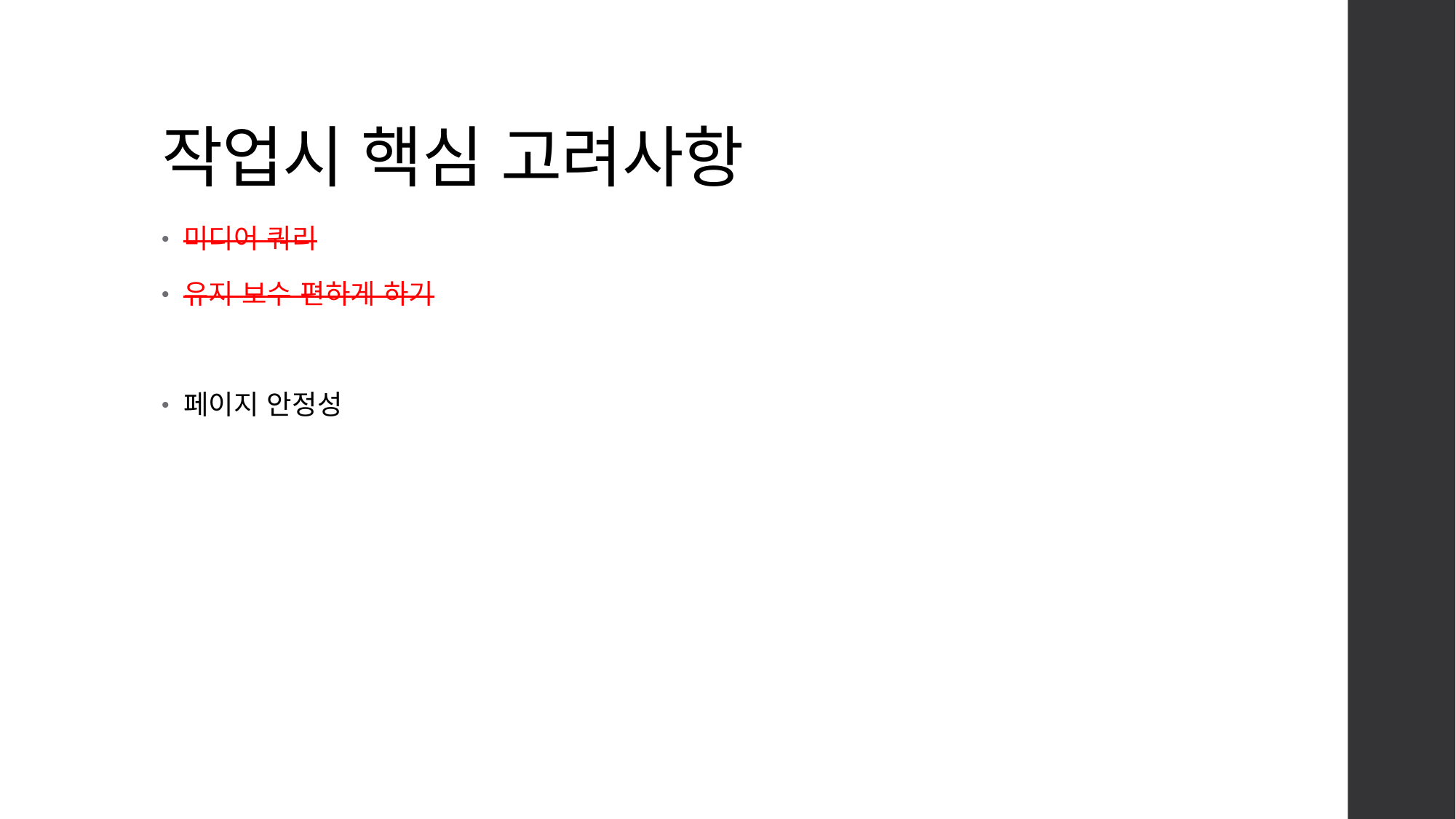

# 작업시 핵심 고려사항
미디어 쿼리
유지 보수 편하게 하기

페이지 안정성